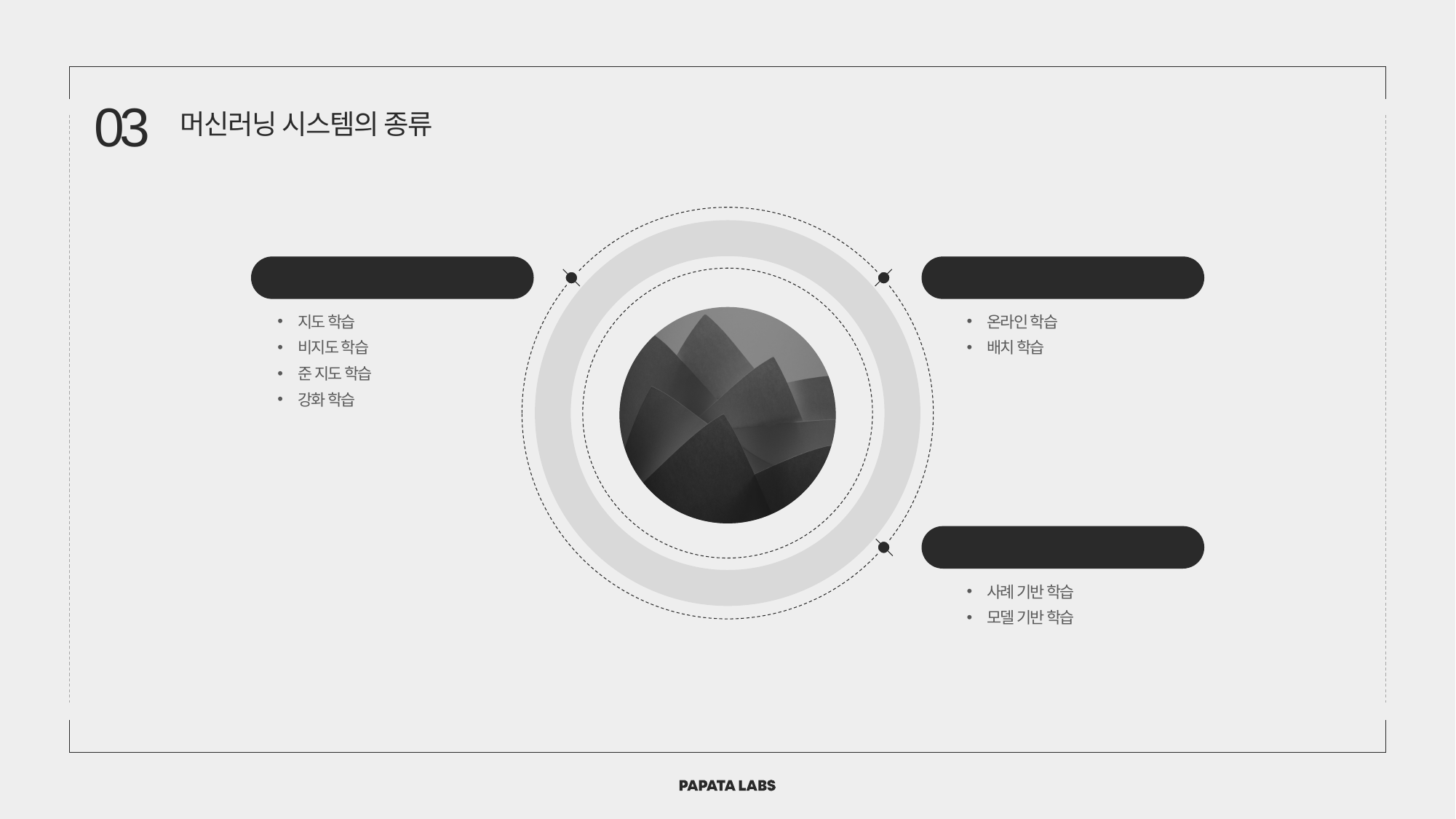

03
머신러닝 시스템의 종류

사람이 감독하에 훈련하는가
실시간으로 학습을 하는가

지도 학습
비지도 학습
준 지도 학습
강화 학습
온라인 학습
배치 학습
예측 모델을 사용하는가

사례 기반 학습
모델 기반 학습